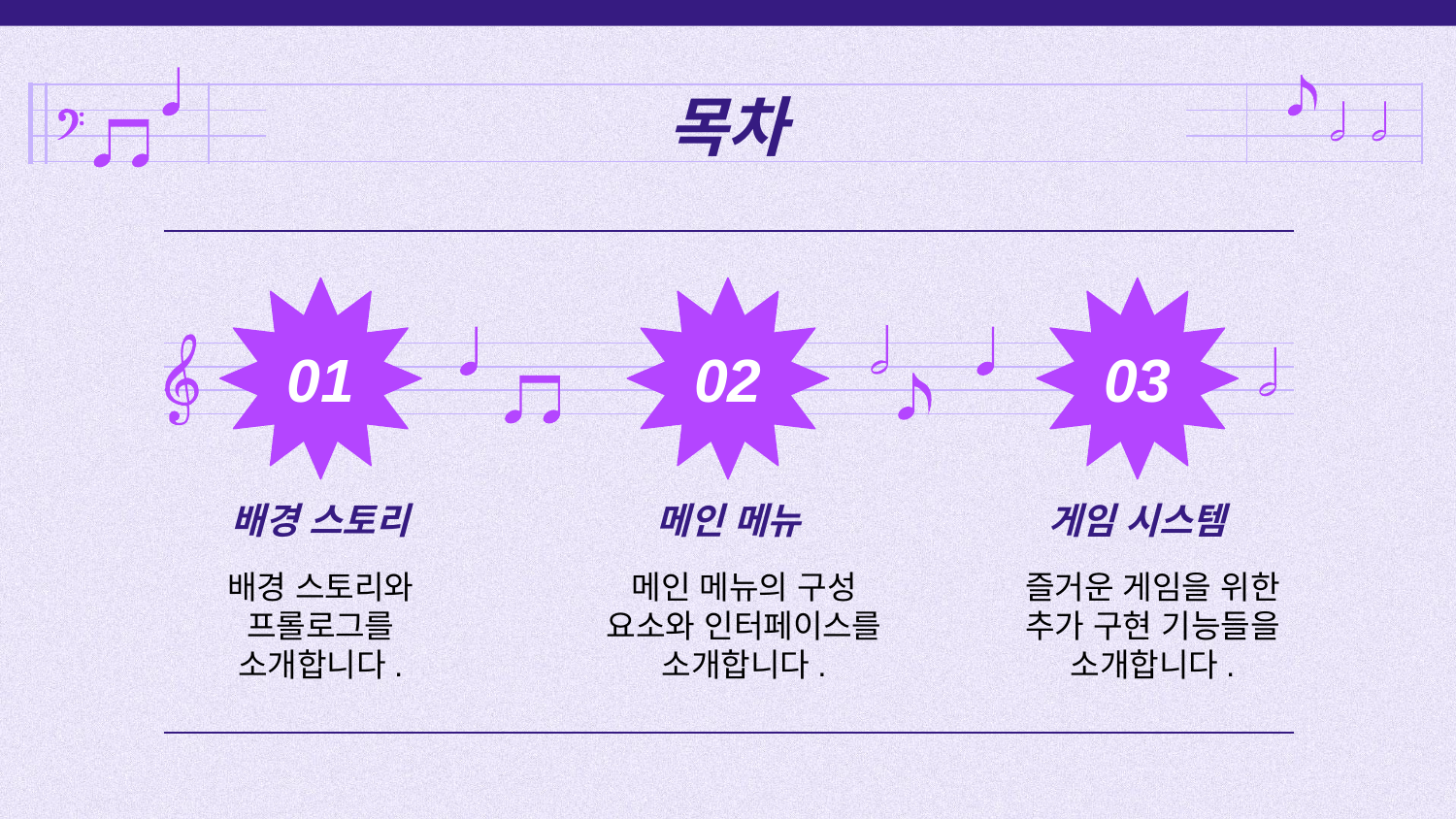

목차

# 01
02
03
배경 스토리
메인 메뉴
게임 시스템
배경 스토리와 프롤로그를 소개합니다.
메인 메뉴의 구성 요소와 인터페이스를 소개합니다.
즐거운 게임을 위한 추가 구현 기능들을 소개합니다.